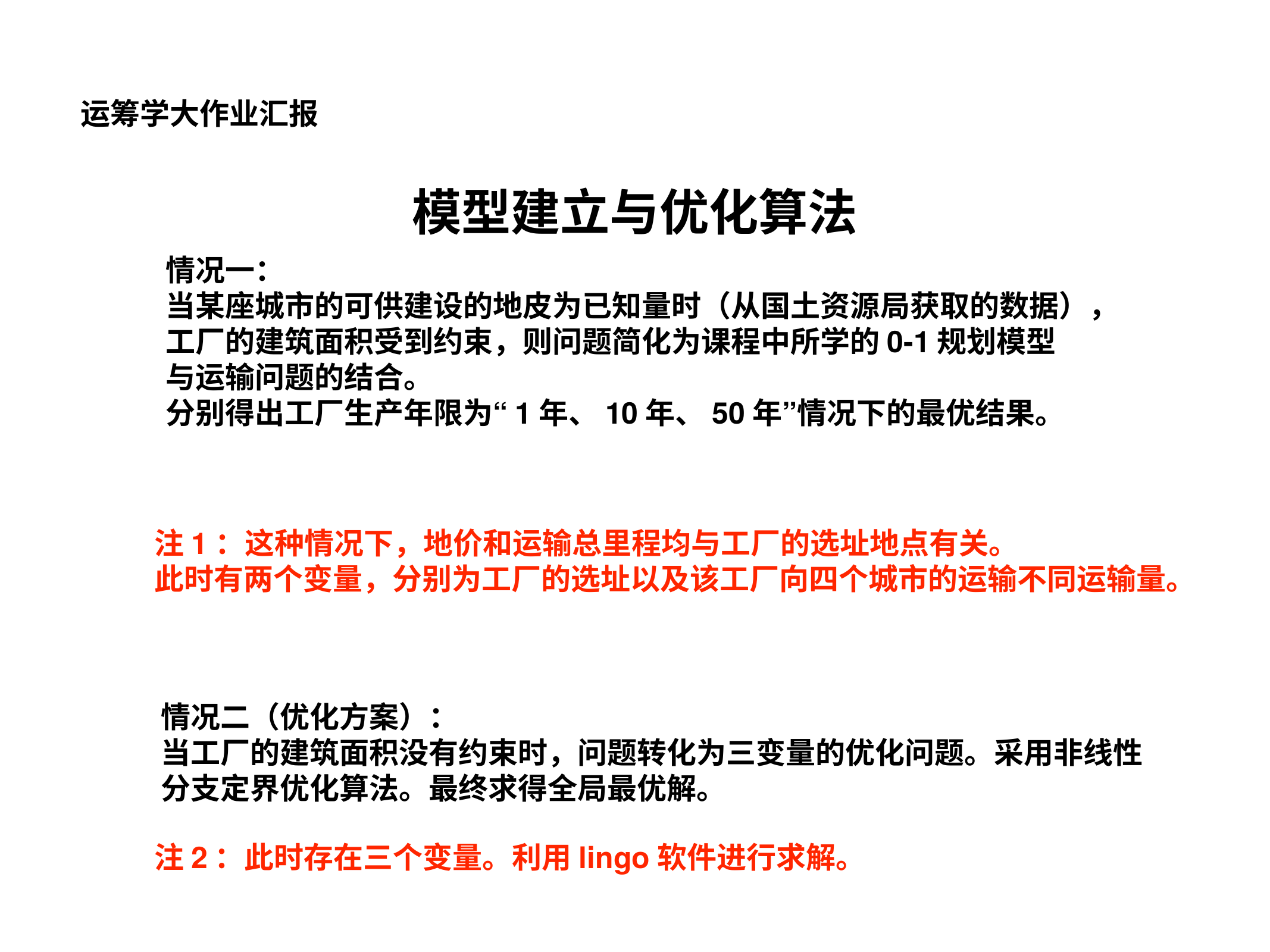

运筹学大作业汇报
模型建立与优化算法
情况一：
当某座城市的可供建设的地皮为已知量时（从国土资源局获取的数据），
工厂的建筑面积受到约束，则问题简化为课程中所学的0-1规划模型
与运输问题的结合。
分别得出工厂生产年限为“1年、10年、50年”情况下的最优结果。
注1：这种情况下，地价和运输总里程均与工厂的选址地点有关。
此时有两个变量，分别为工厂的选址以及该工厂向四个城市的运输不同运输量。
情况二（优化方案）：
当工厂的建筑面积没有约束时，问题转化为三变量的优化问题。采用非线性
分支定界优化算法。最终求得全局最优解。
注2：此时存在三个变量。利用lingo软件进行求解。